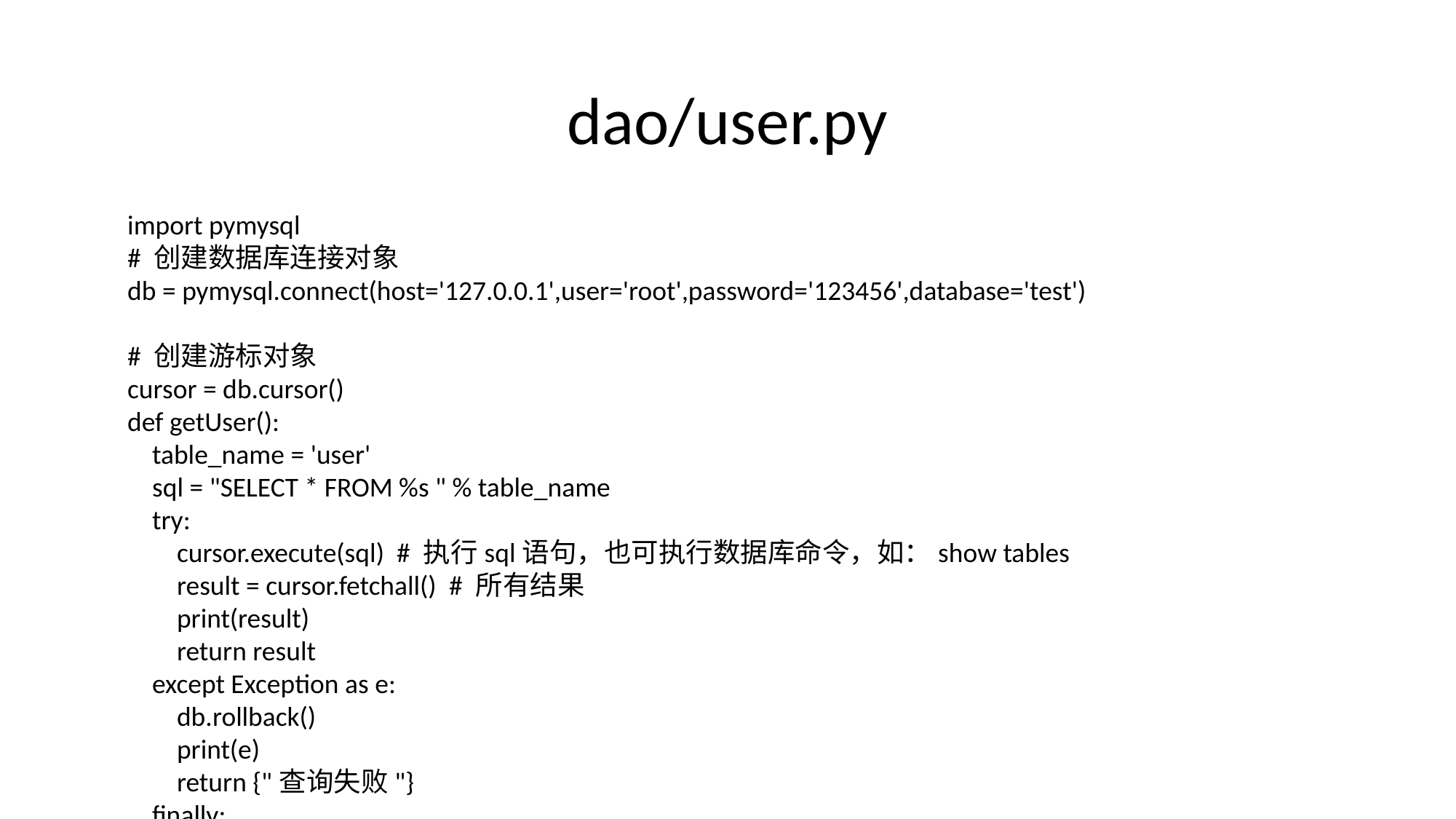

# dao/user.py
import pymysql
# 创建数据库连接对象
db = pymysql.connect(host='127.0.0.1',user='root',password='123456',database='test')

# 创建游标对象
cursor = db.cursor()
def getUser():
    table_name = 'user'
    sql = "SELECT * FROM %s " % table_name
    try:
        cursor.execute(sql)  # 执行sql语句，也可执行数据库命令，如：show tables
        result = cursor.fetchall()  # 所有结果
        print(result)
        return result
    except Exception as e:
        db.rollback()
        print(e)
        return {"查询失败"}
    finally:
        cursor.close()  # 关闭当前游标
        db.close()  # 关闭数据库连接